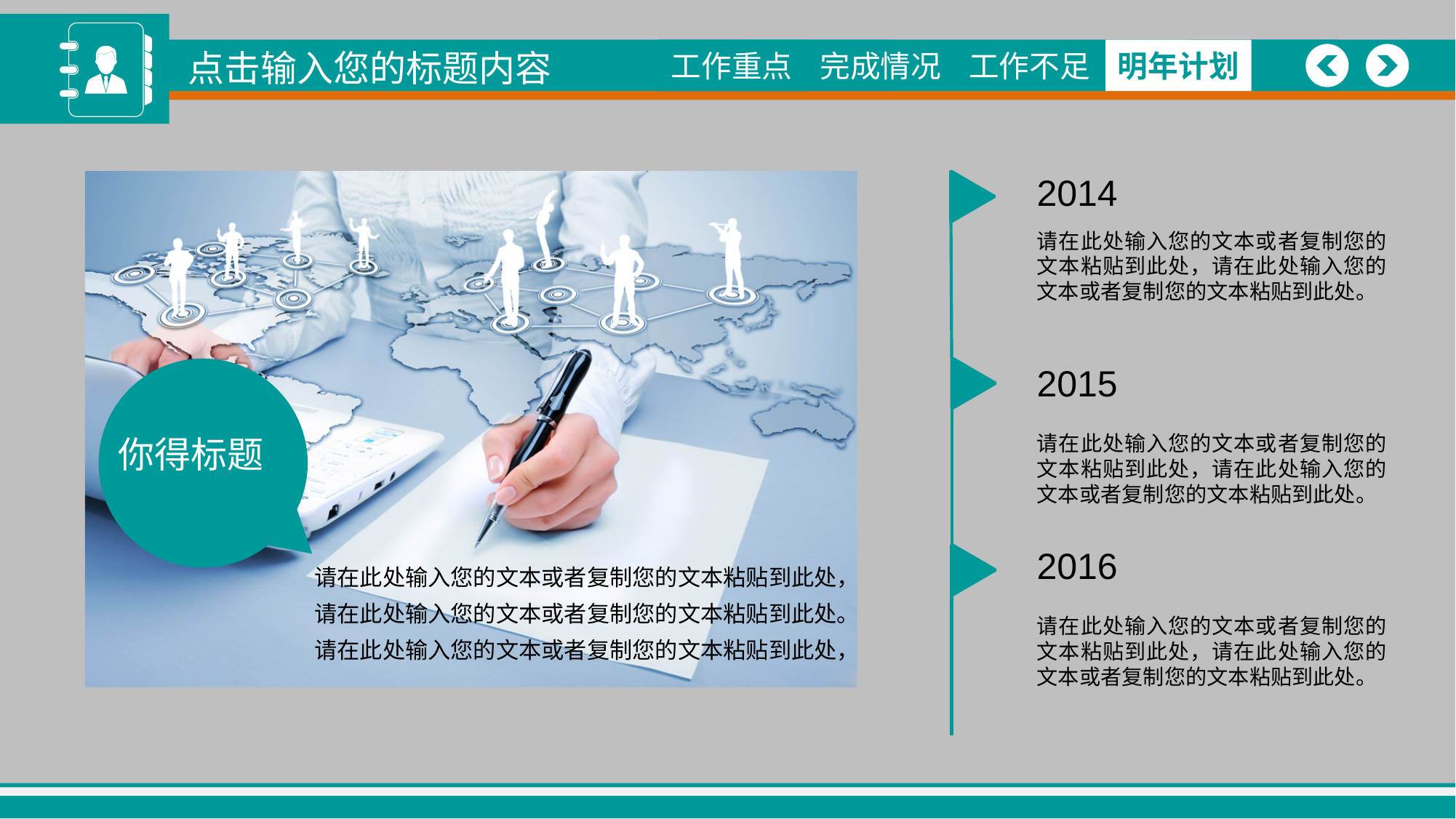

点击输入您的标题内容
制
工作重点
图形
工作概述
完成情况
完成情况
工作不足
工作不足
明年计划
明年计划

2014

请在此处输入您的文本或者复制您的文本粘贴到此处，请在此处输入您的文本或者复制您的文本粘贴到此处。
2015

你得标题
请在此处输入您的文本或者复制您的文本粘贴到此处，请在此处输入您的文本或者复制您的文本粘贴到此处。

2016

请在此处输入您的文本或者复制您的文本粘贴到此处，
请在此处输入您的文本或者复制您的文本粘贴到此处。
请在此处输入您的文本或者复制您的文本粘贴到此处，
请在此处输入您的文本或者复制您的文本粘贴到此处，请在此处输入您的文本或者复制您的文本粘贴到此处。
26